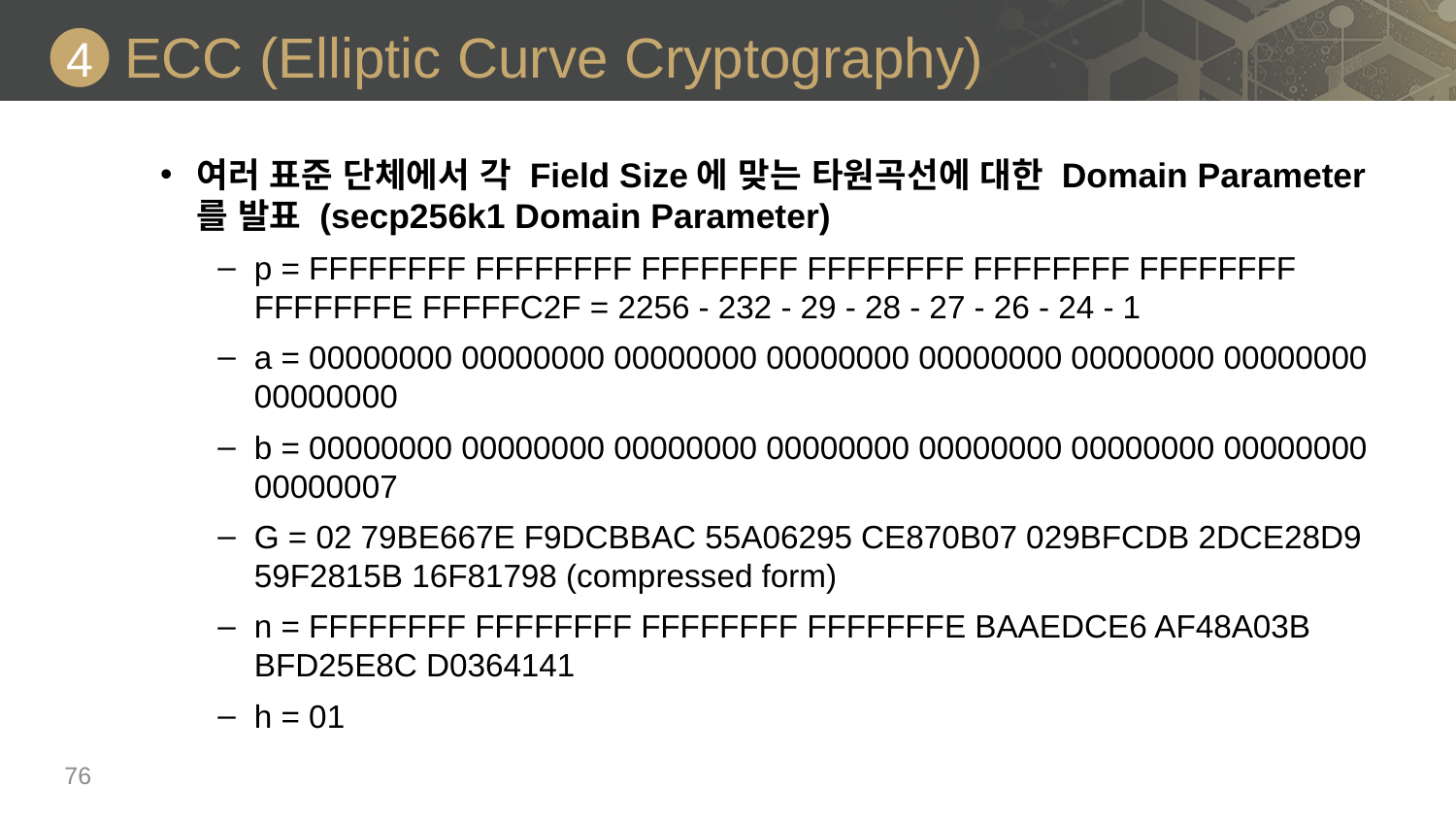

# ECC (Elliptic Curve Cryptography)
4
여러 표준 단체에서 각 Field Size에 맞는 타원곡선에 대한 Domain Parameter를 발표 (secp256k1 Domain Parameter)
p = FFFFFFFF FFFFFFFF FFFFFFFF FFFFFFFF FFFFFFFF FFFFFFFF FFFFFFFE FFFFFC2F = 2256 - 232 - 29 - 28 - 27 - 26 - 24 - 1
a = 00000000 00000000 00000000 00000000 00000000 00000000 00000000 00000000
b = 00000000 00000000 00000000 00000000 00000000 00000000 00000000 00000007
G = 02 79BE667E F9DCBBAC 55A06295 CE870B07 029BFCDB 2DCE28D9 59F2815B 16F81798 (compressed form)
n = FFFFFFFF FFFFFFFF FFFFFFFF FFFFFFFE BAAEDCE6 AF48A03B BFD25E8C D0364141
h = 01

76